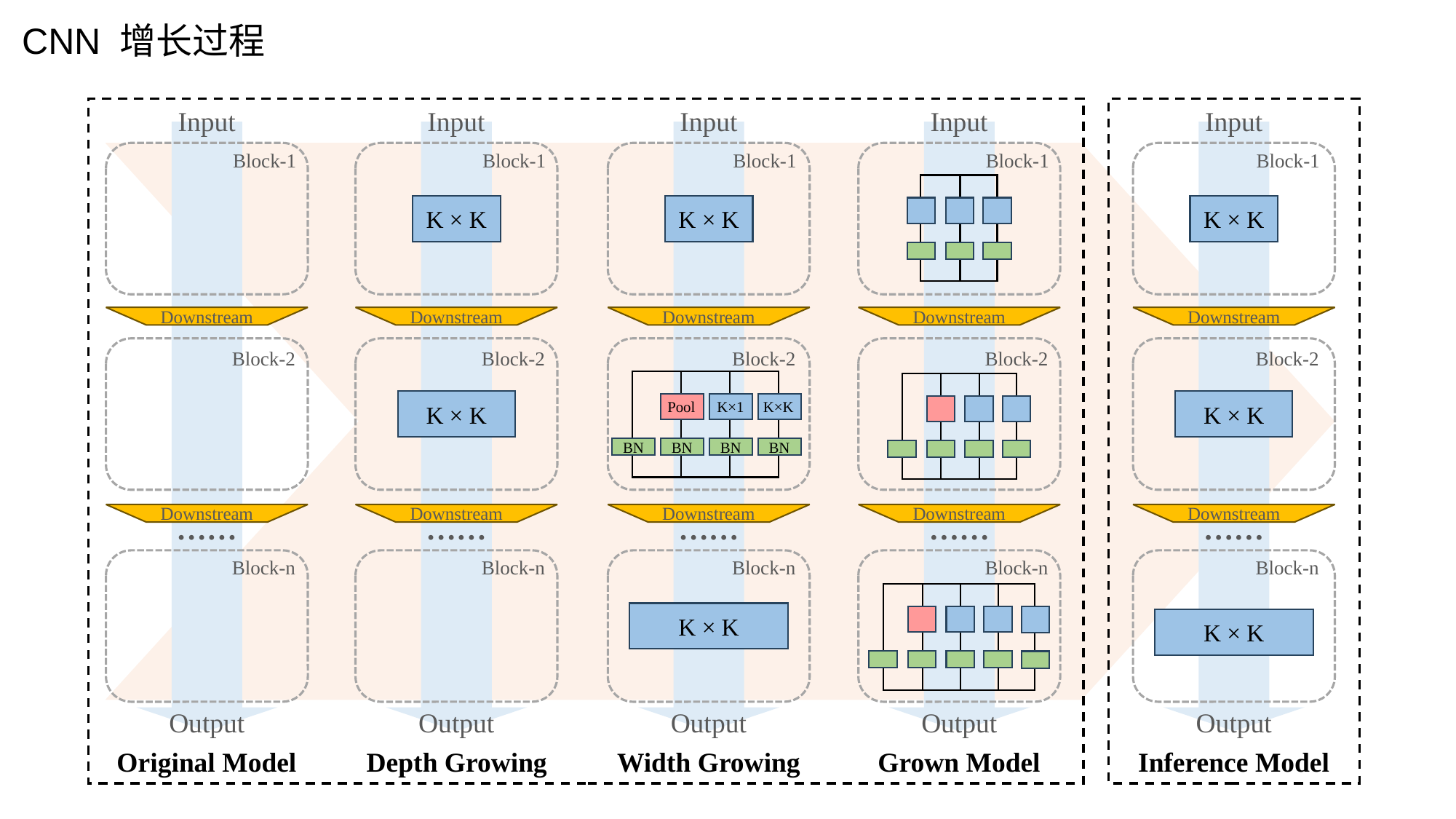

CNN 增长过程

Input

Block-1
Downstream

Block-2
……
Downstream
Block-n

Output
Original Model
Input
Input

Block-1
K × K
Downstream

Block-2

K×K
Pool
K×1

BN
BN
BN
BN
……
Downstream
Block-n

K × K
Output
Width Growing
Input

Block-1

Downstream

Block-2

……
Downstream
Block-n

Output
Grown Model

Input

Block-1
K × K
Downstream

Block-2
K × K
……
Downstream
Block-n

K × K
Output
Inference Model

Block-1
K × K
Downstream

Block-2
K × K
……
Downstream
Block-n

Output
Depth Growing